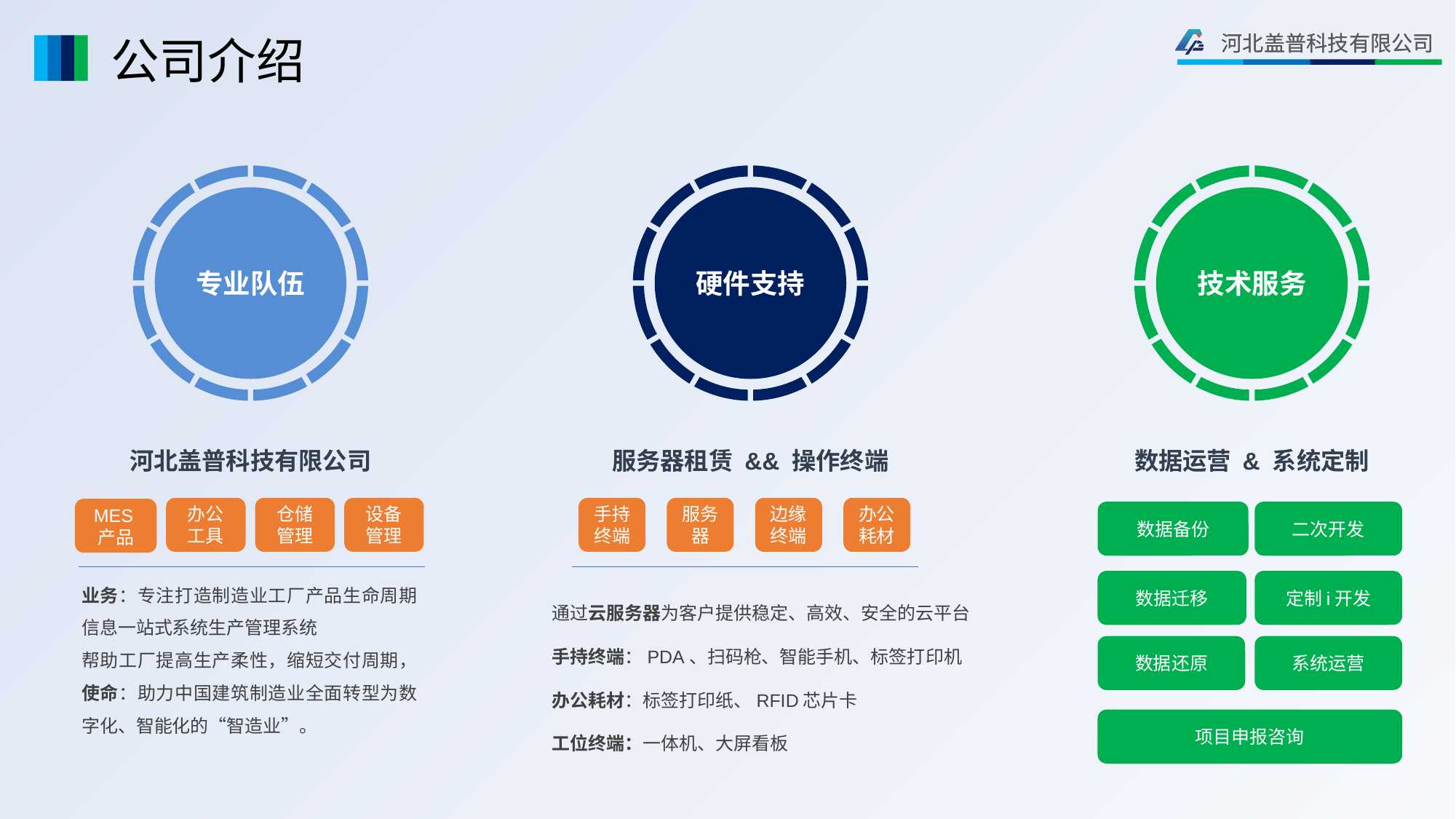

# 公司介绍

专业队伍
硬件支持
技术服务
河北盖普科技有限公司
服务器租赁 && 操作终端
数据运营 & 系统定制
办公工具
仓储管理
设备管理
手持终端
服务器
边缘终端
办公耗材
MES产品
数据备份
二次开发
业务：专注打造制造业工厂产品生命周期信息一站式系统生产管理系统
帮助工厂提高生产柔性，缩短交付周期，使命：助力中国建筑制造业全面转型为数字化、智能化的“智造业”。
数据迁移
定制i开发
通过云服务器为客户提供稳定、高效、安全的云平台
手持终端：PDA、扫码枪、智能手机、标签打印机
办公耗材：标签打印纸、RFID芯片卡
工位终端：一体机、大屏看板
数据还原
系统运营
项目申报咨询